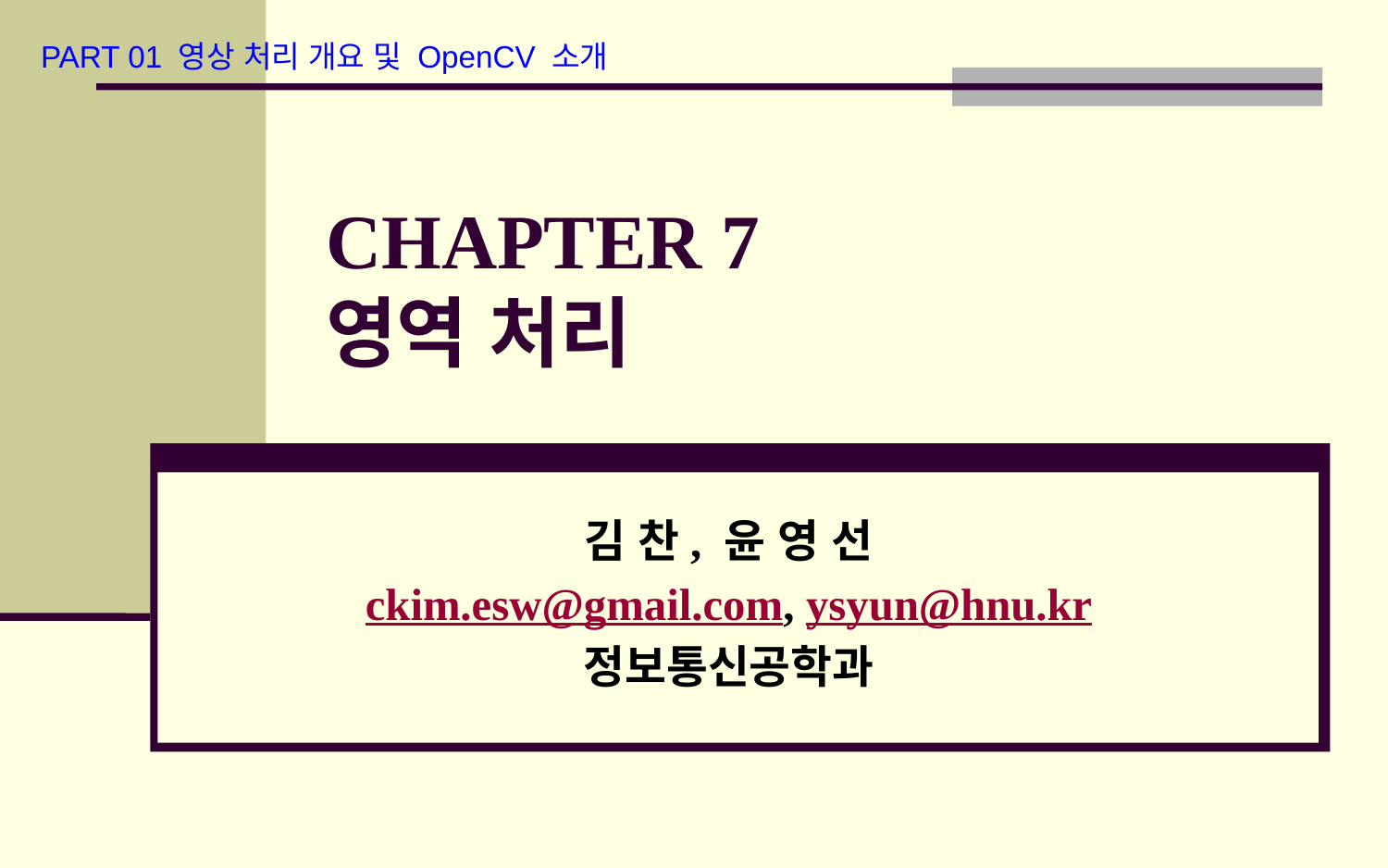

PART 01 영상 처리 개요 및 OpenCV 소개
# CHAPTER 7 영역 처리
김 찬, 윤 영 선
ckim.esw@gmail.com, ysyun@hnu.kr
정보통신공학과